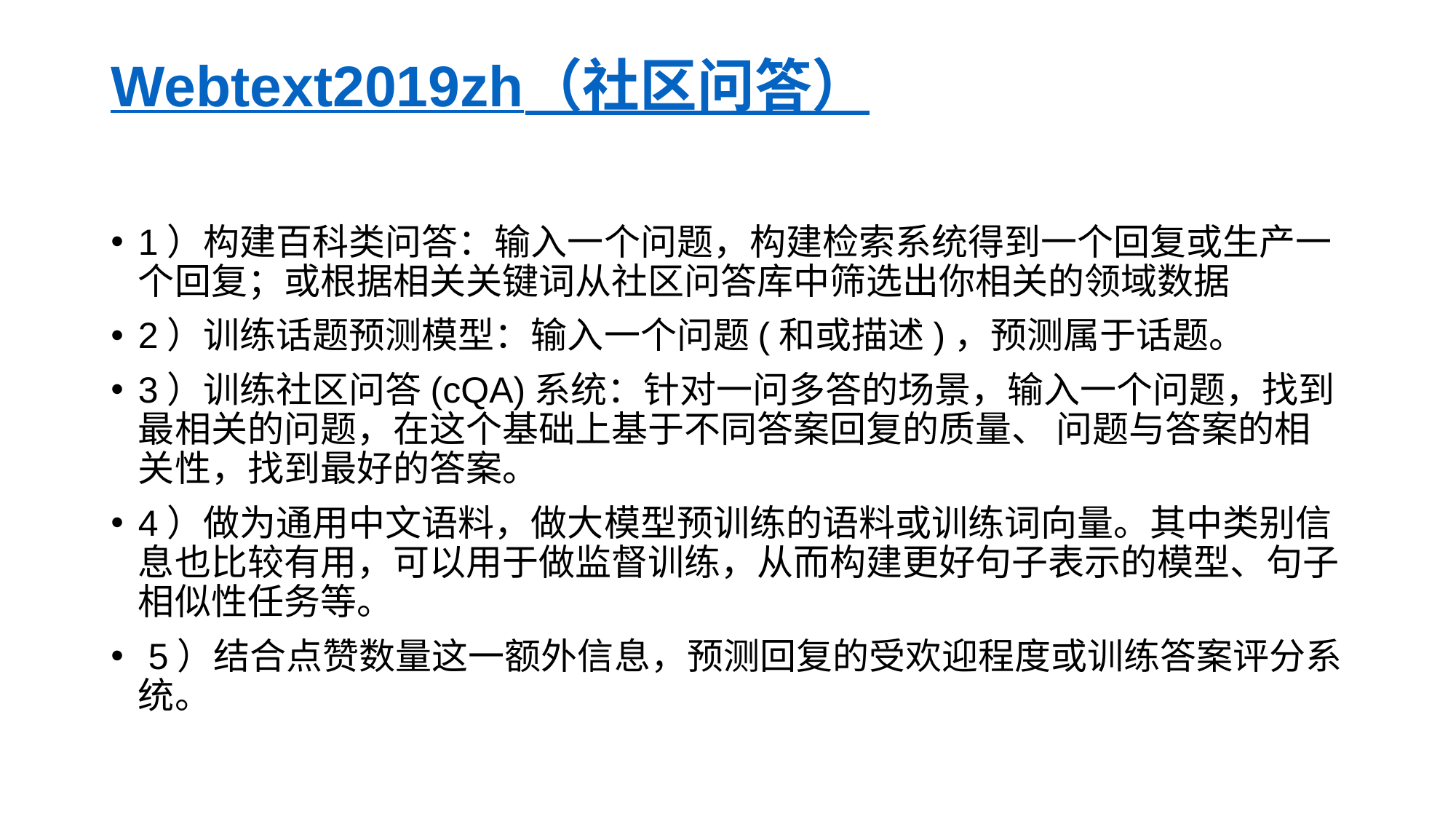

Webtext2019zh（社区问答）
1）构建百科类问答：输入一个问题，构建检索系统得到一个回复或生产一个回复；或根据相关关键词从社区问答库中筛选出你相关的领域数据
2）训练话题预测模型：输入一个问题(和或描述)，预测属于话题。
3）训练社区问答(cQA)系统：针对一问多答的场景，输入一个问题，找到最相关的问题，在这个基础上基于不同答案回复的质量、 问题与答案的相关性，找到最好的答案。
4）做为通用中文语料，做大模型预训练的语料或训练词向量。其中类别信息也比较有用，可以用于做监督训练，从而构建更好句子表示的模型、句子相似性任务等。
 5）结合点赞数量这一额外信息，预测回复的受欢迎程度或训练答案评分系统。